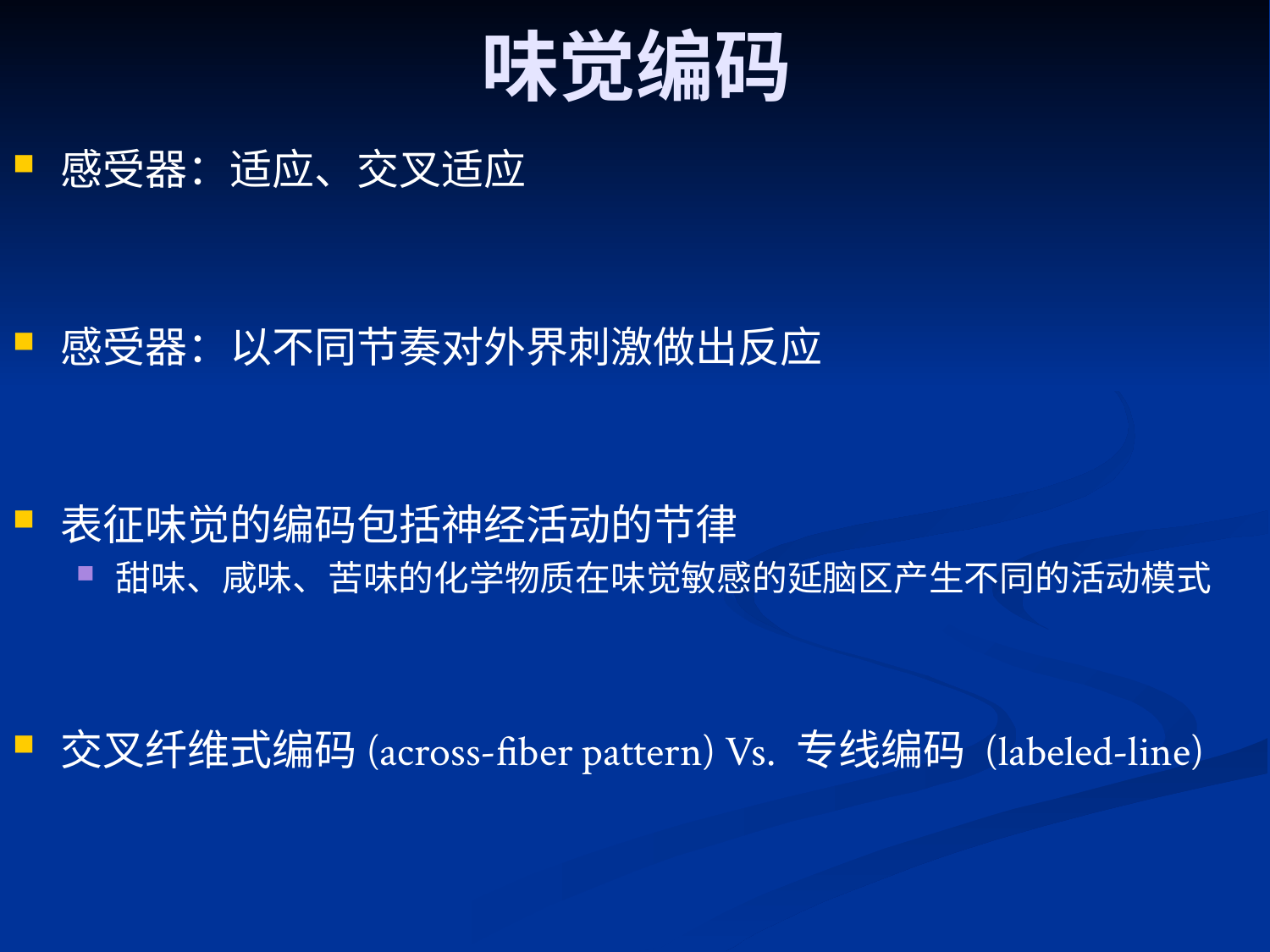

# 味觉编码
感受器：适应、交叉适应

感受器：以不同节奏对外界刺激做出反应

表征味觉的编码包括神经活动的节律
甜味、咸味、苦味的化学物质在味觉敏感的延脑区产生不同的活动模式

交叉纤维式编码(across-fiber pattern) Vs. 专线编码 (labeled-line)